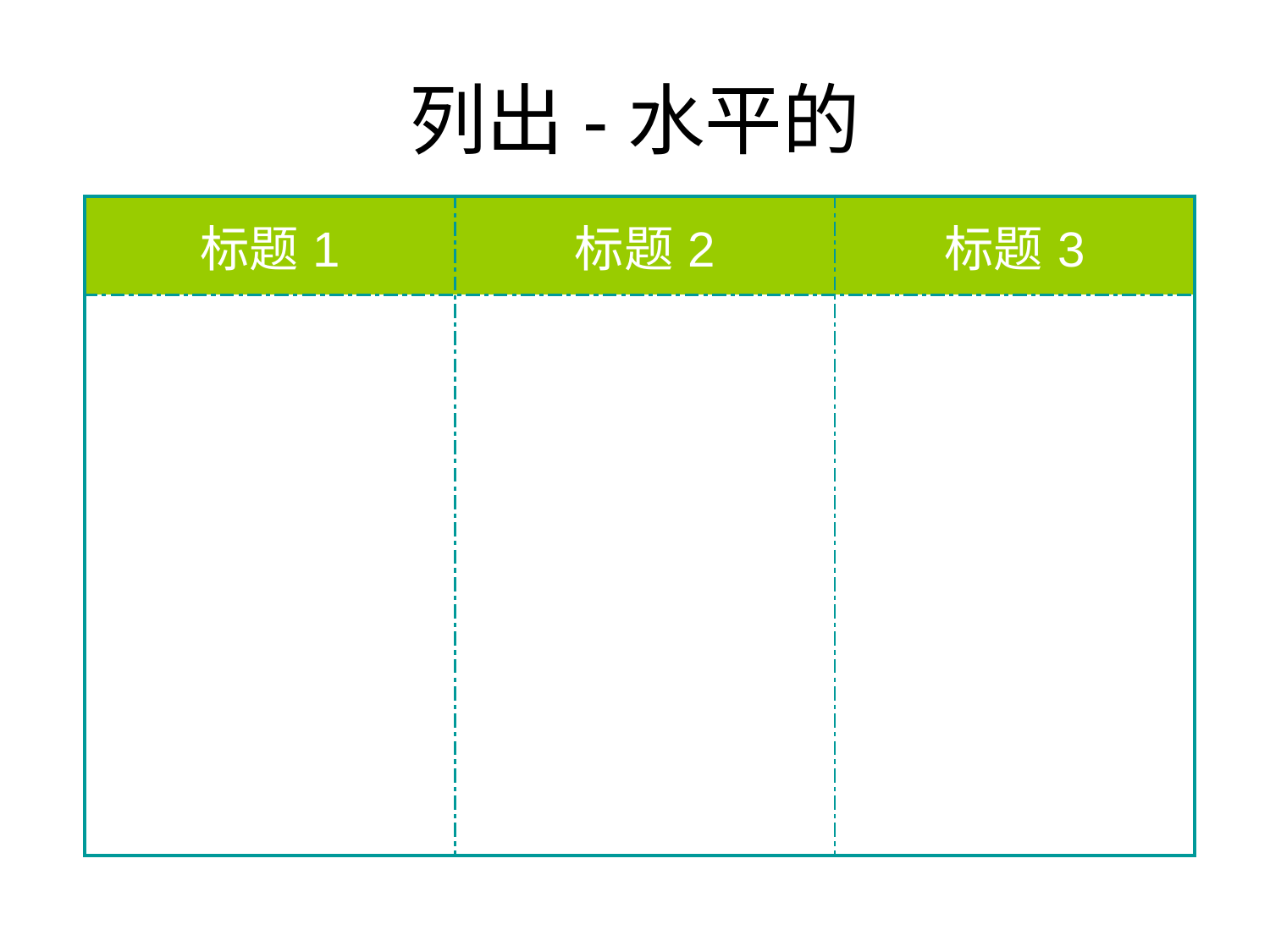

# 列出-水平的
| 标题1 | 标题2 | 标题3 |
| --- | --- | --- |
|  |  |  |